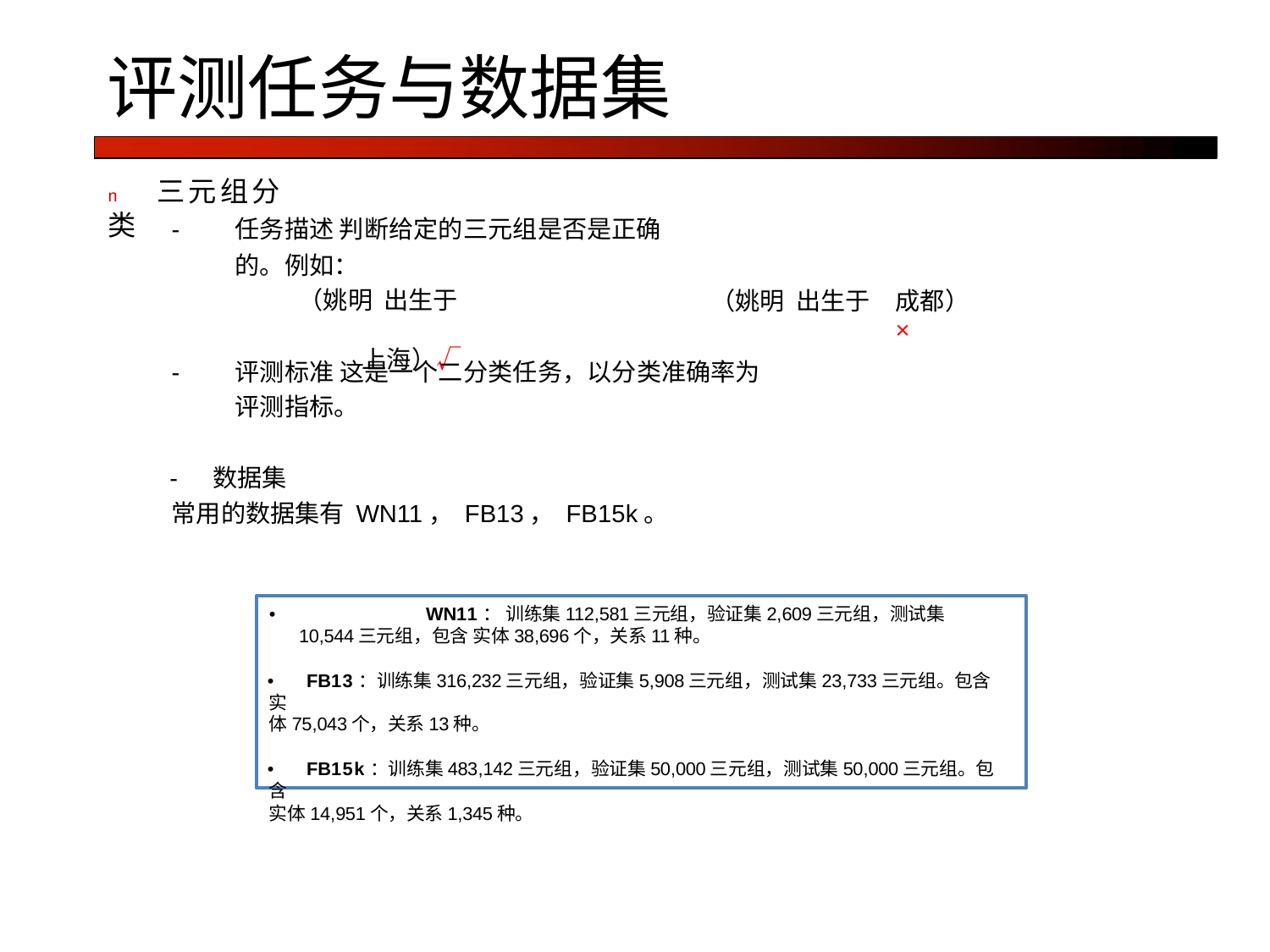

# 评测任务与数据集

n	三元组分类
-	任务描述 判断给定的三元组是否是正确的。例如：
（姚明  出生于	上海）√
（姚明  出生于
成都）×
-	评测标准 这是一个二分类任务，以分类准确率为评测指标。

-	数据集
常用的数据集有 WN11， FB13， FB15k。

•		WN11： 训练集112,581三元组，验证集2,609三元组，测试集10,544三元组，包含 实体38,696个，关系11种。

•	FB13：训练集316,232三元组，验证集5,908三元组，测试集23,733三元组。包含实
体75,043个，关系13种。

•	FB15k：训练集483,142三元组，验证集50,000三元组，测试集50,000三元组。包含
实体14,951个，关系1,345种。